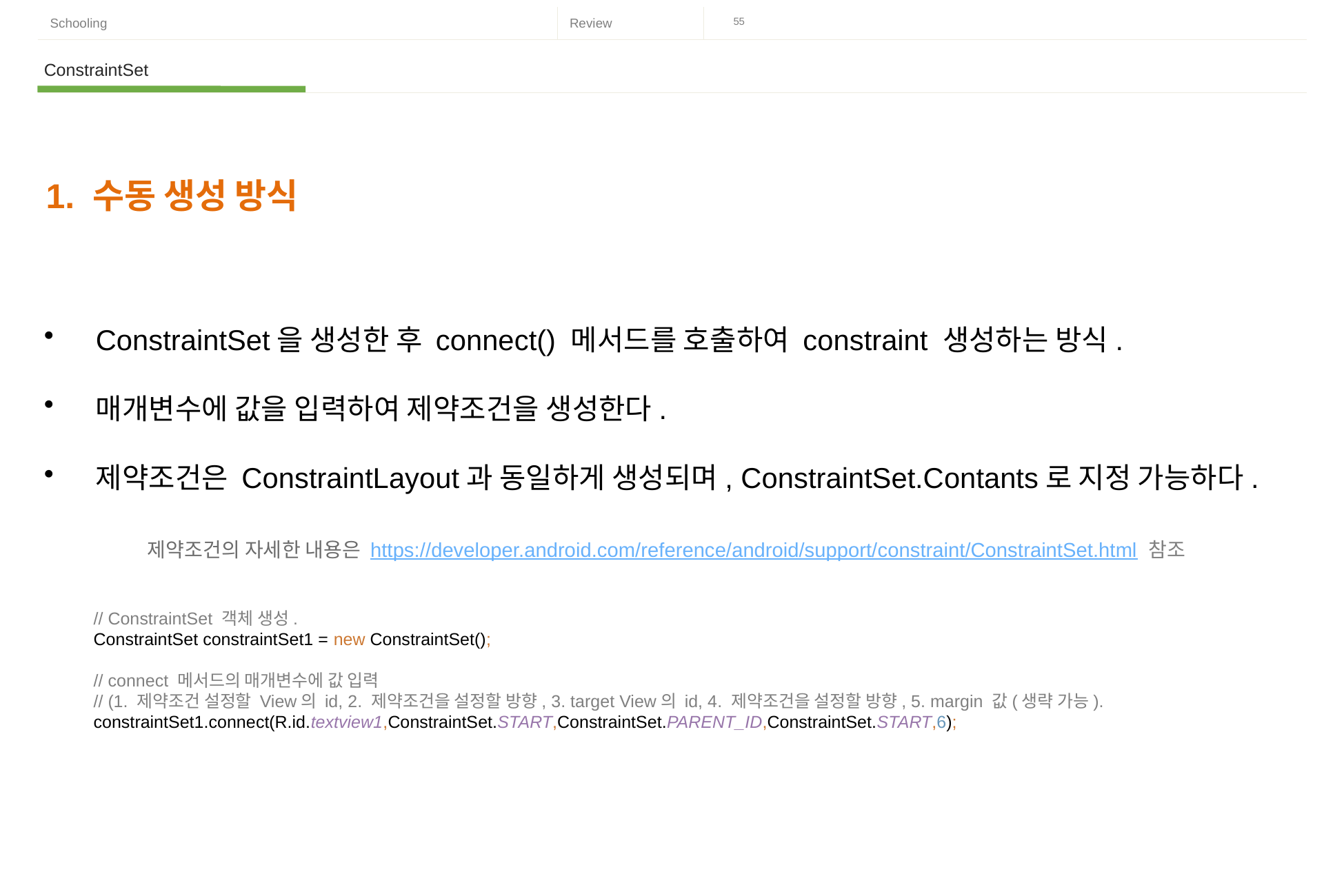

ConstraintSet
1. 수동 생성 방식
ConstraintSet을 생성한 후 connect() 메서드를 호출하여 constraint 생성하는 방식.
매개변수에 값을 입력하여 제약조건을 생성한다.
제약조건은 ConstraintLayout과 동일하게 생성되며, ConstraintSet.Contants로 지정 가능하다.
	제약조건의 자세한 내용은 https://developer.android.com/reference/android/support/constraint/ConstraintSet.html 참조
// ConstraintSet 객체 생성.
ConstraintSet constraintSet1 = new ConstraintSet();
// connect 메서드의 매개변수에 값 입력
// (1. 제약조건 설정할 View의 id, 2. 제약조건을 설정할 방향, 3. target View의 id, 4. 제약조건을 설정할 방향, 5. margin 값(생략 가능).
constraintSet1.connect(R.id.textview1,ConstraintSet.START,ConstraintSet.PARENT_ID,ConstraintSet.START,6);